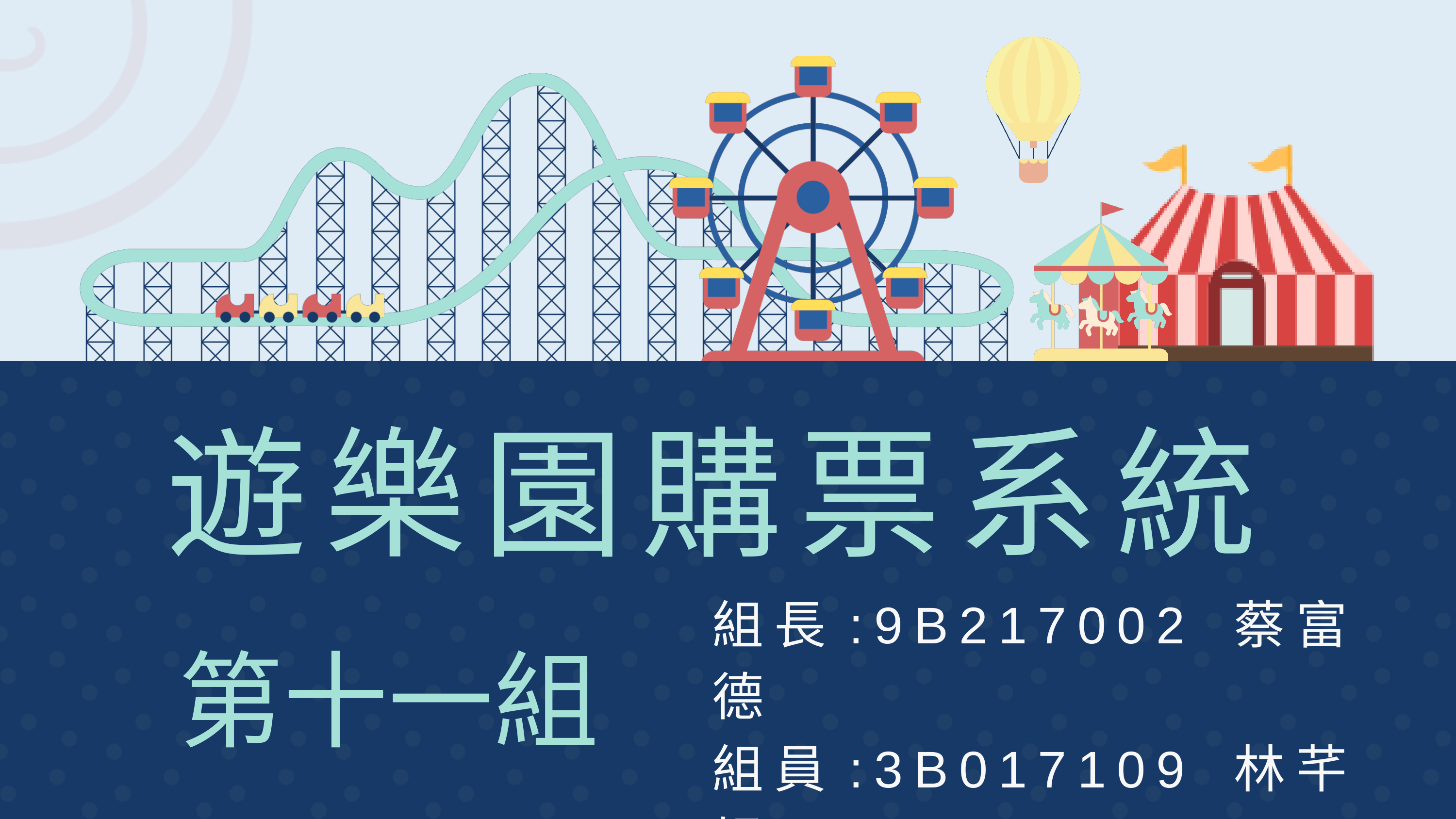

遊樂園購票系統
組長:9B217002 蔡富德
組員:3B017109 林芊妤
組員:3B217025 丁鈺昕
第十一組